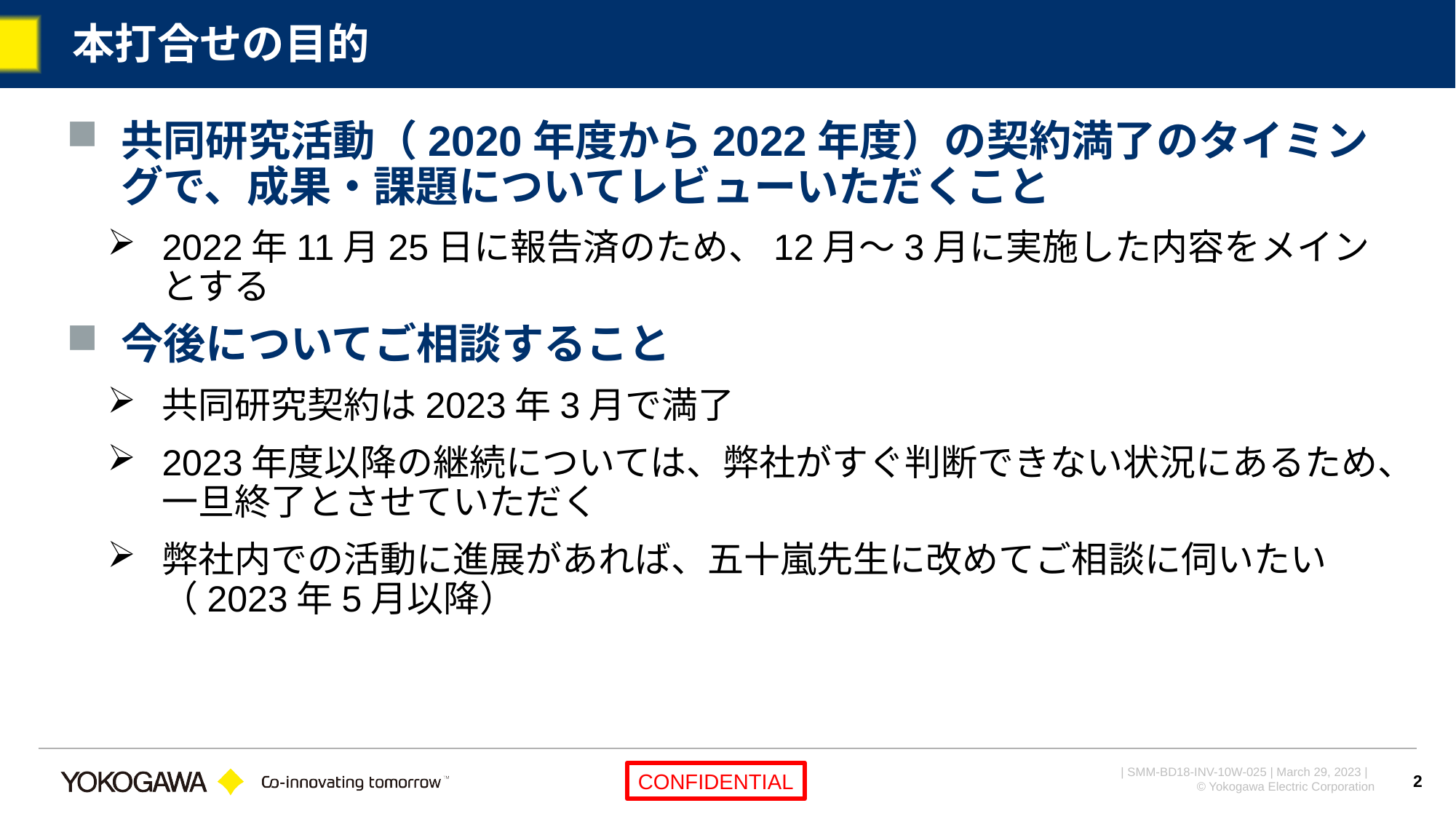

# 本打合せの目的
共同研究活動（2020年度から2022年度）の契約満了のタイミングで、成果・課題についてレビューいただくこと
2022年11月25日に報告済のため、12月～3月に実施した内容をメインとする
今後についてご相談すること
共同研究契約は2023年3月で満了
2023年度以降の継続については、弊社がすぐ判断できない状況にあるため、一旦終了とさせていただく
弊社内での活動に進展があれば、五十嵐先生に改めてご相談に伺いたい（2023年5月以降）
2